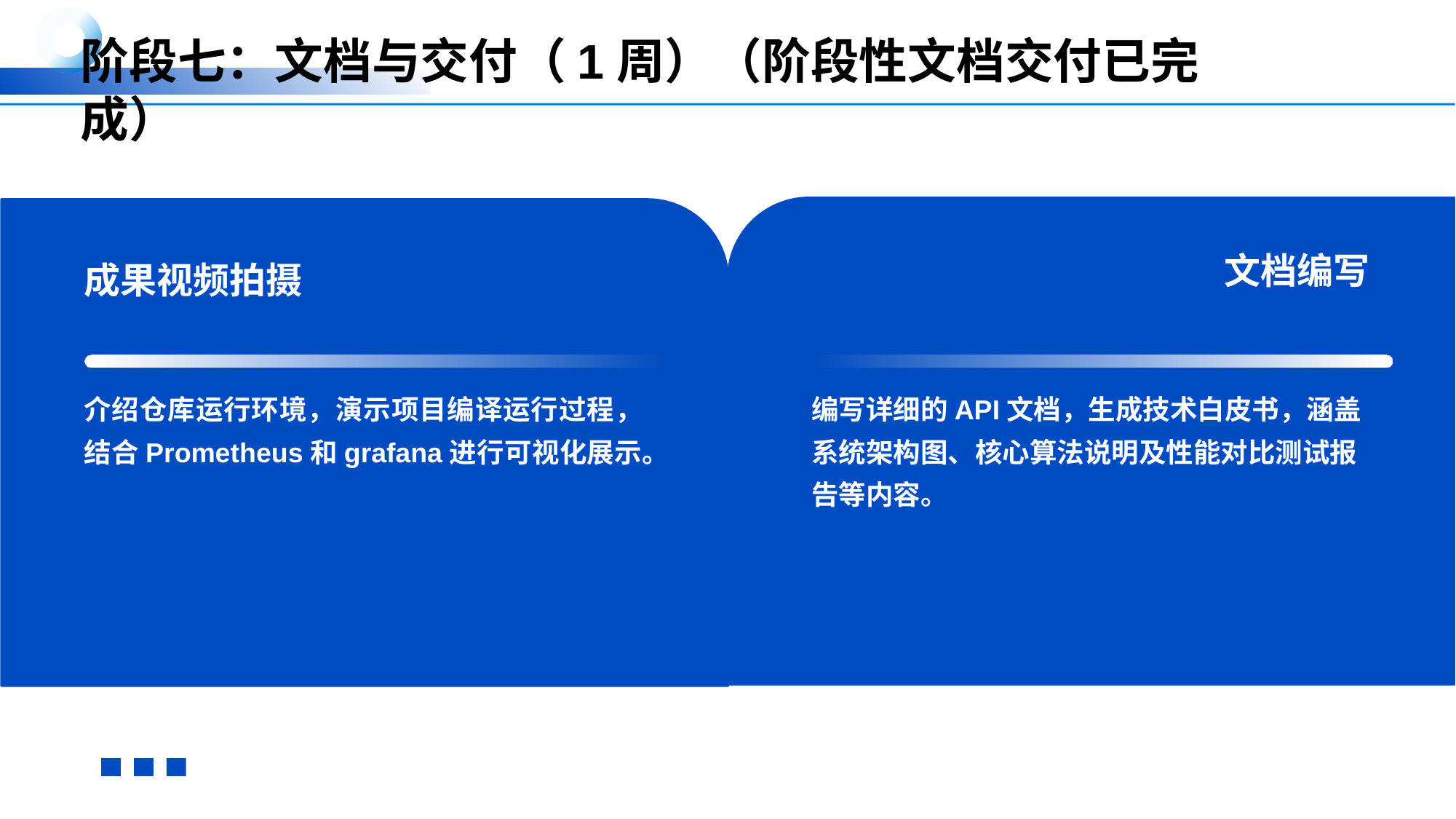

阶段七：文档与交付（1周）（阶段性文档交付已完成）

文档编写
成果视频拍摄

介绍仓库运行环境，演示项目编译运行过程，结合Prometheus和grafana进行可视化展示。
编写详细的API文档，生成技术白皮书，涵盖系统架构图、核心算法说明及性能对比测试报告等内容。